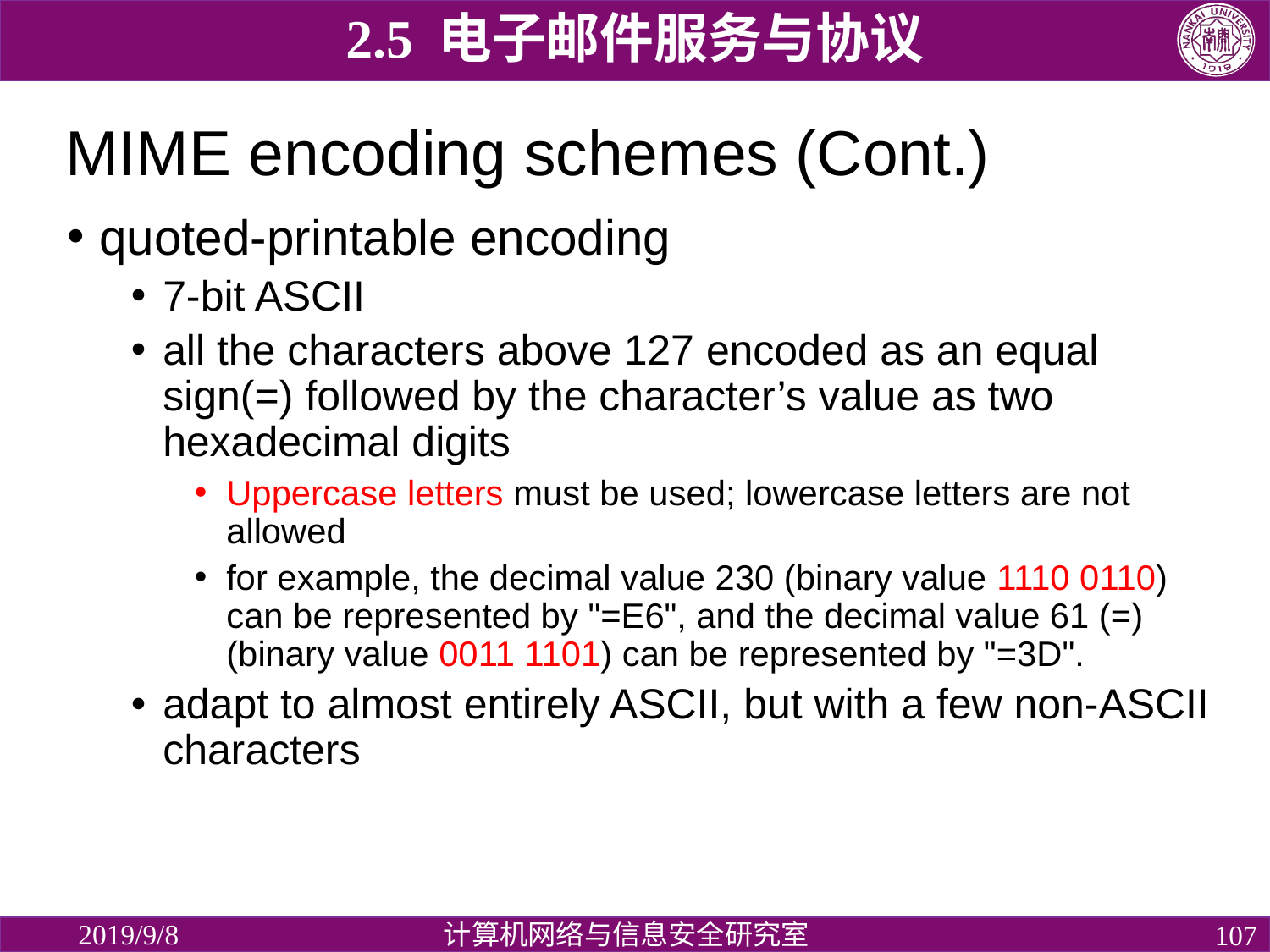

2.5 电子邮件服务与协议
# MIME encoding schemes (Cont.)
quoted-printable encoding
7-bit ASCII
all the characters above 127 encoded as an equal sign(=) followed by the character’s value as two hexadecimal digits
Uppercase letters must be used; lowercase letters are not allowed
for example, the decimal value 230 (binary value 1110 0110) can be represented by "=E6", and the decimal value 61 (=) (binary value 0011 1101) can be represented by "=3D".
adapt to almost entirely ASCII, but with a few non-ASCII characters